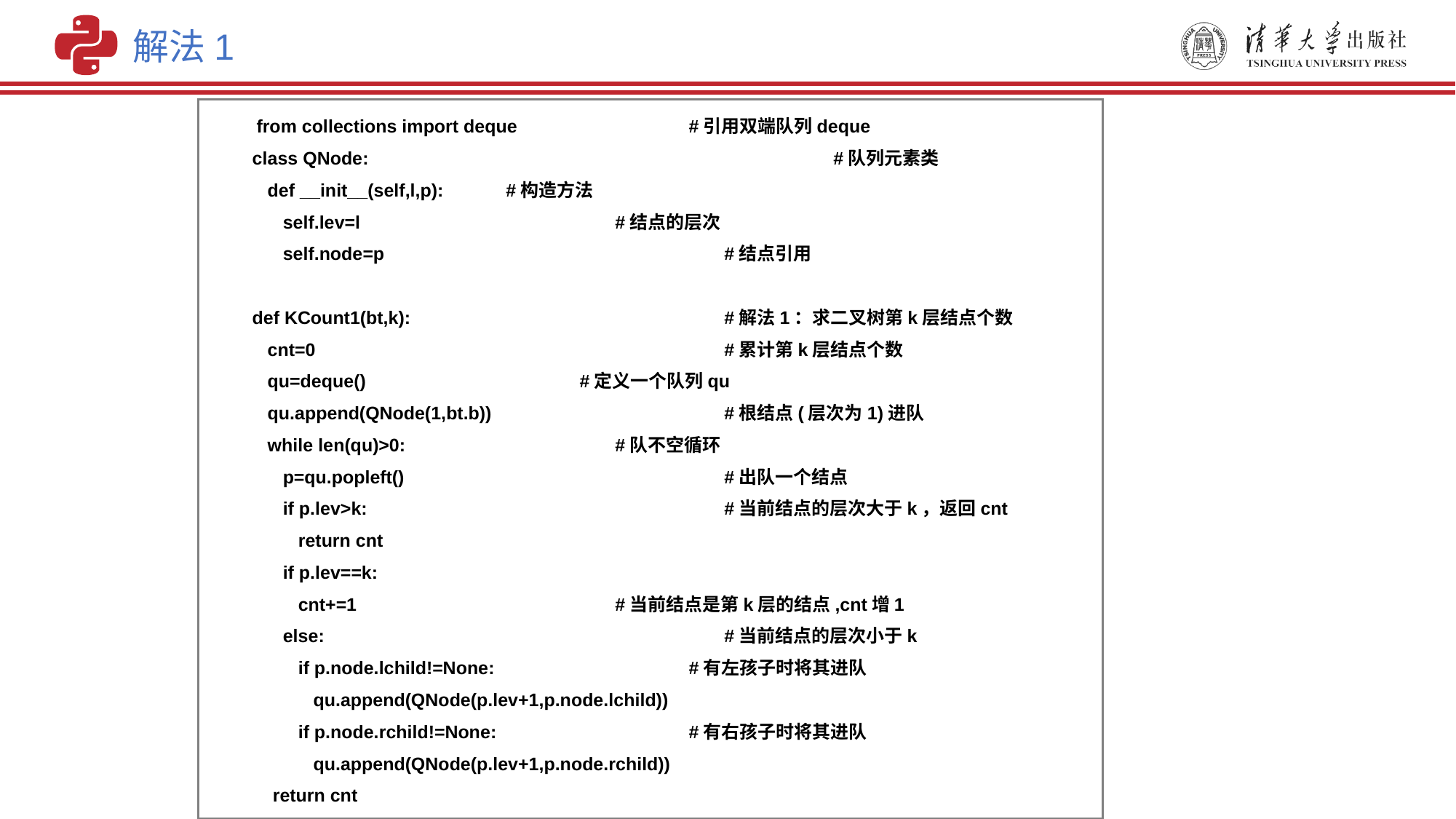

解法1

 from collections import deque		#引用双端队列deque
class QNode:				       #队列元素类
   def __init__(self,l,p):     	       #构造方法
      self.lev=l			       #结点的层次
      self.node=p	   		       #结点引用

def KCount1(bt,k):			       #解法1：求二叉树第k层结点个数
   cnt=0				       #累计第k层结点个数
   qu=deque()                       	#定义一个队列qu
   qu.append(QNode(1,bt.b))		       #根结点(层次为1)进队
   while len(qu)>0:         		       #队不空循环
      p=qu.popleft()			       #出队一个结点
      if p.lev>k:			       #当前结点的层次大于k，返回cnt
         return cnt
      if p.lev==k:
         cnt+=1			       #当前结点是第k层的结点,cnt增1
      else:				       #当前结点的层次小于k
         if p.node.lchild!=None:		#有左孩子时将其进队
            qu.append(QNode(p.lev+1,p.node.lchild))
         if p.node.rchild!=None:		#有右孩子时将其进队
            qu.append(QNode(p.lev+1,p.node.rchild))
    return cnt